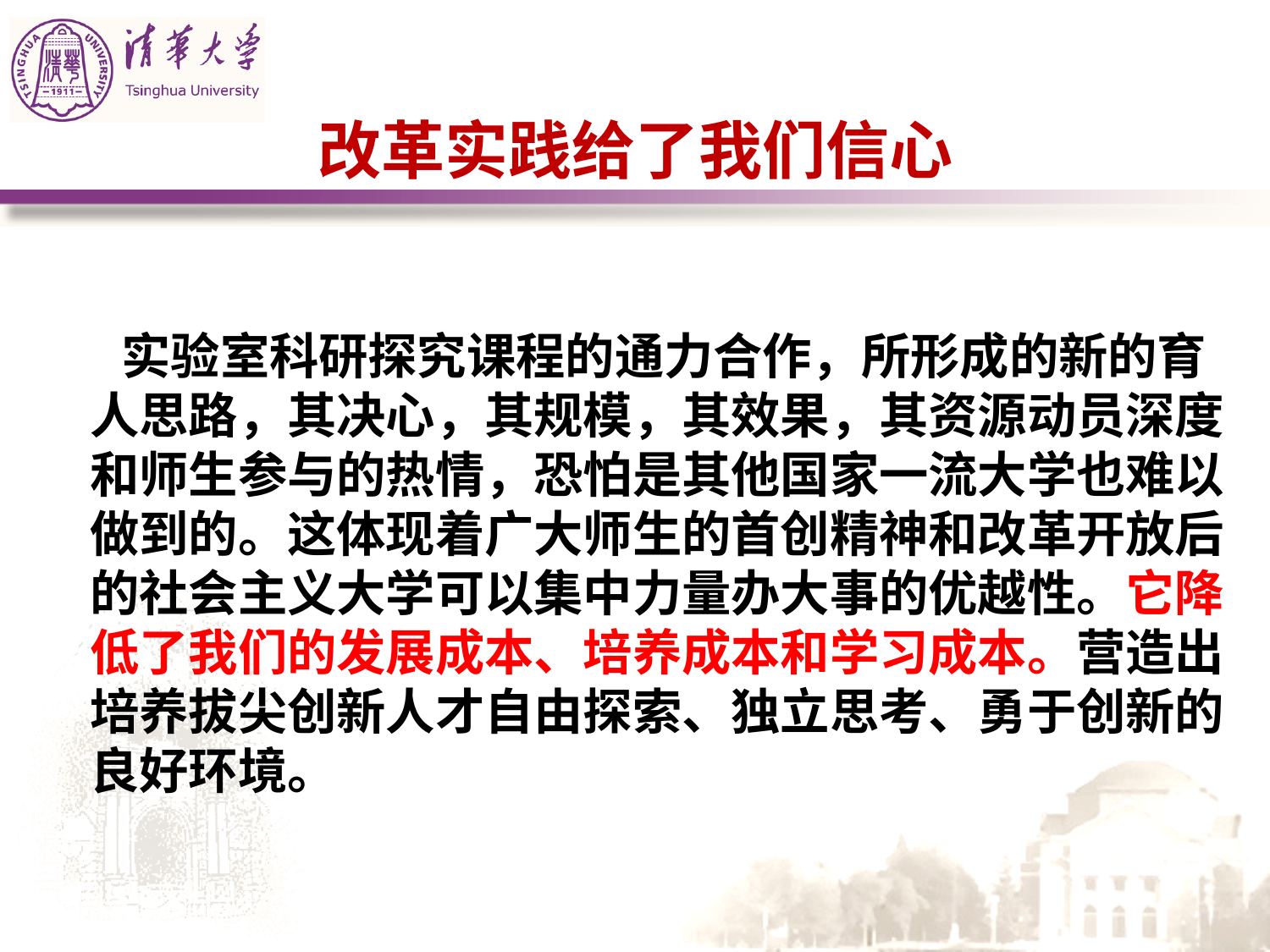

# 改革实践给了我们信心
      实验室科研探究课程的通力合作，所形成的新的育人思路，其决心，其规模，其效果，其资源动员深度和师生参与的热情，恐怕是其他国家一流大学也难以做到的。这体现着广大师生的首创精神和改革开放后的社会主义大学可以集中力量办大事的优越性。它降低了我们的发展成本、培养成本和学习成本。营造出培养拔尖创新人才自由探索、独立思考、勇于创新的良好环境。